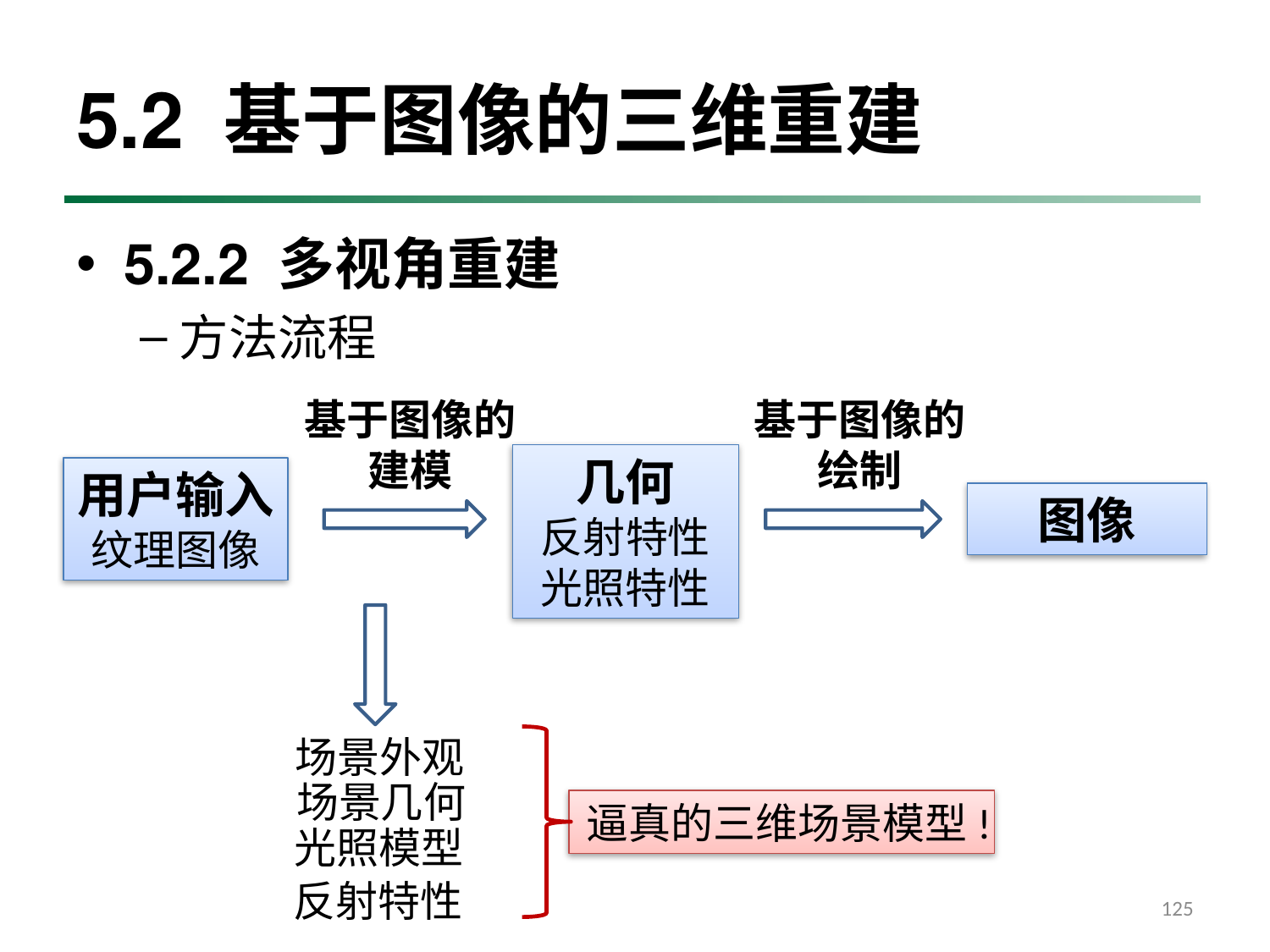

# 5.2 基于图像的三维重建
5.2.2 多视角重建
方法流程
基于图像的
建模
基于图像的
绘制
几何
反射特性
光照特性
用户输入
纹理图像
图像

场景外观

场景几何
  光照模型
反射特性
逼真的三维场景模型!
125